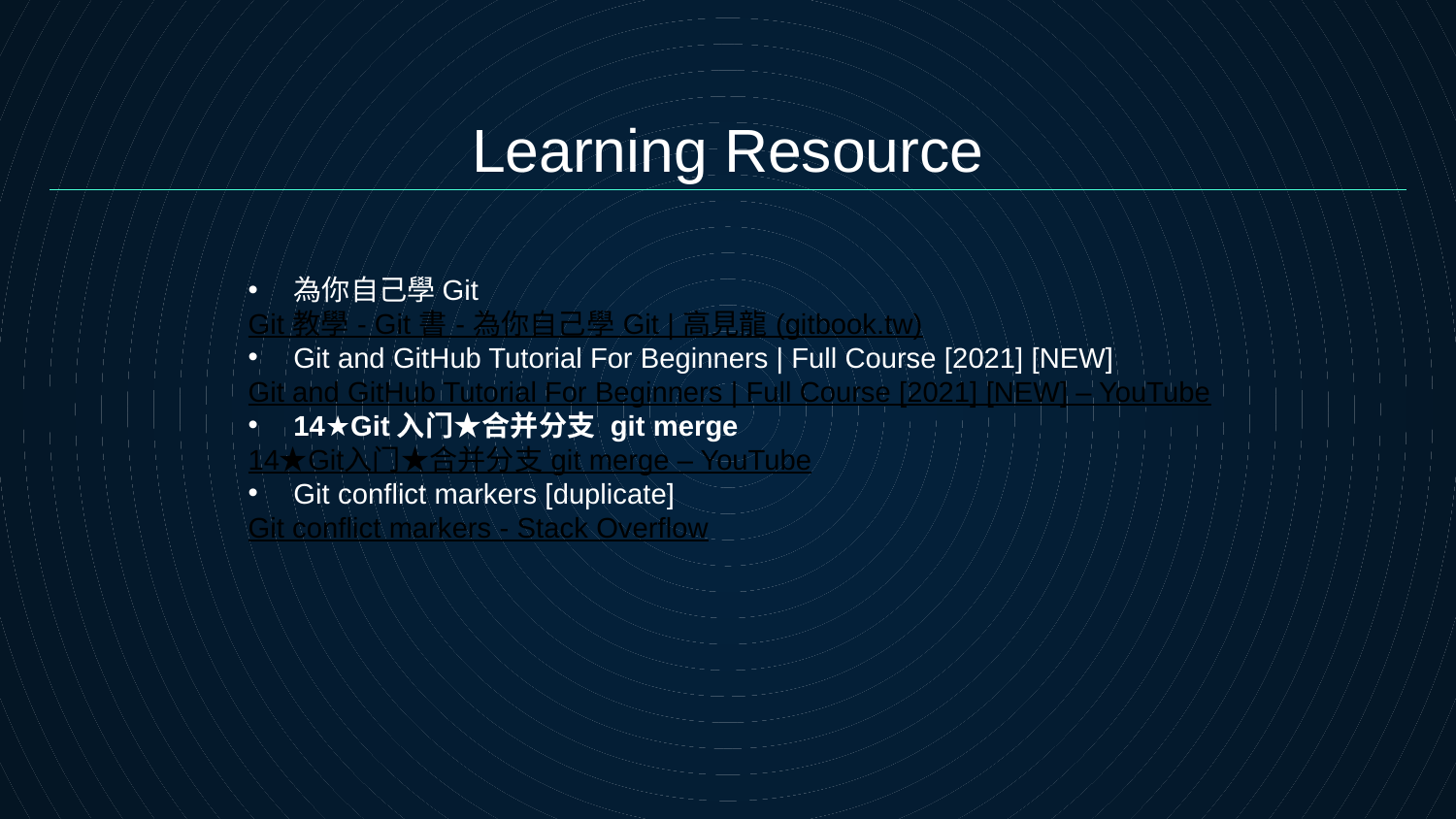

Learning Resource
為你自己學Git
Git 教學 - Git 書 - 為你自己學 Git | 高見龍 (gitbook.tw)
Git and GitHub Tutorial For Beginners | Full Course [2021] [NEW]
Git and GitHub Tutorial For Beginners | Full Course [2021] [NEW] – YouTube
14★Git入门★合并分支 git merge
14★Git入门★合并分支 git merge – YouTube
Git conflict markers [duplicate]
Git conflict markers - Stack Overflow